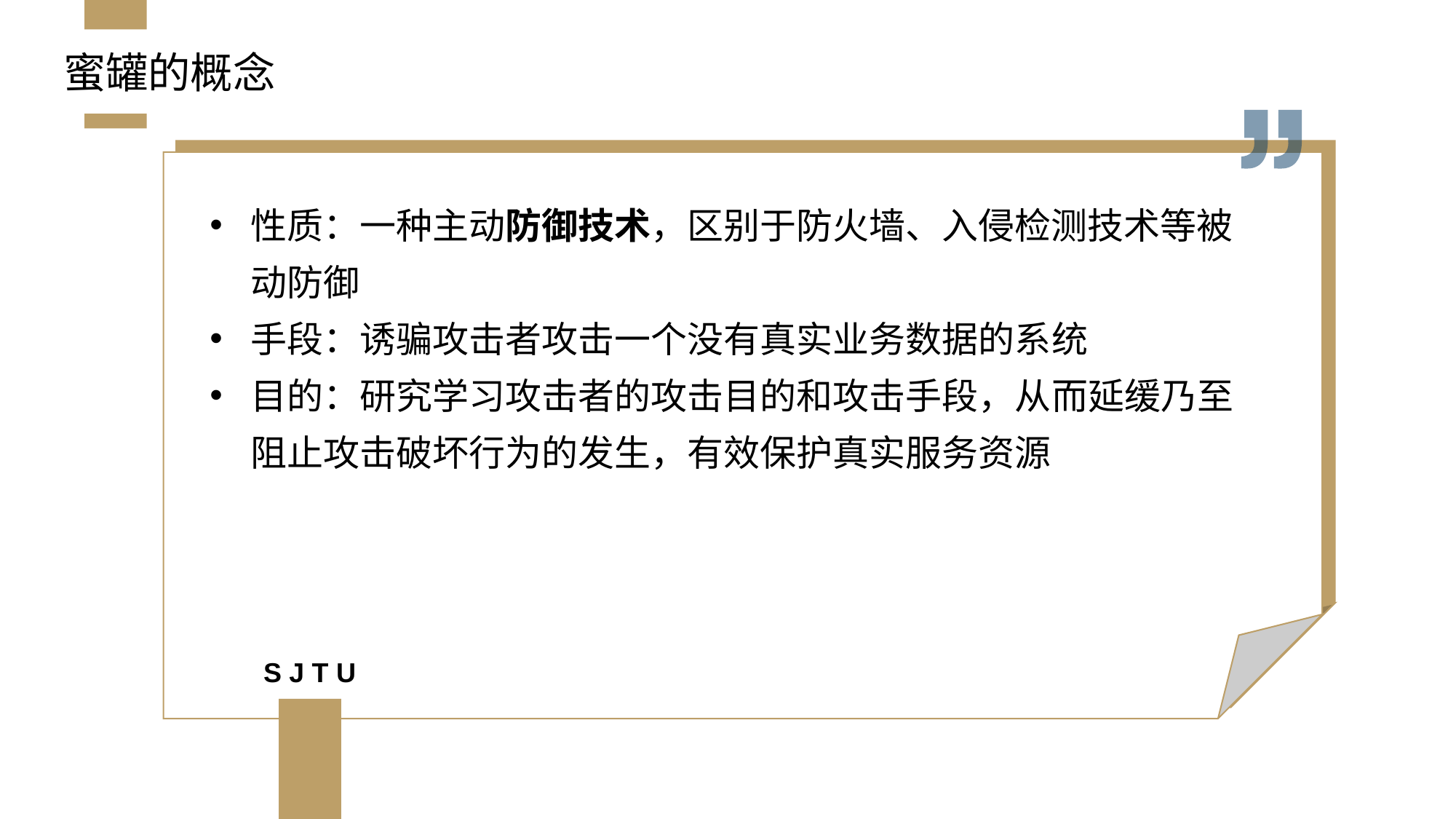

蜜罐的概念
性质：一种主动防御技术，区别于防火墙、入侵检测技术等被动防御
手段：诱骗攻击者攻击一个没有真实业务数据的系统
目的：研究学习攻击者的攻击目的和攻击手段，从而延缓乃至阻止攻击破坏行为的发生，有效保护真实服务资源